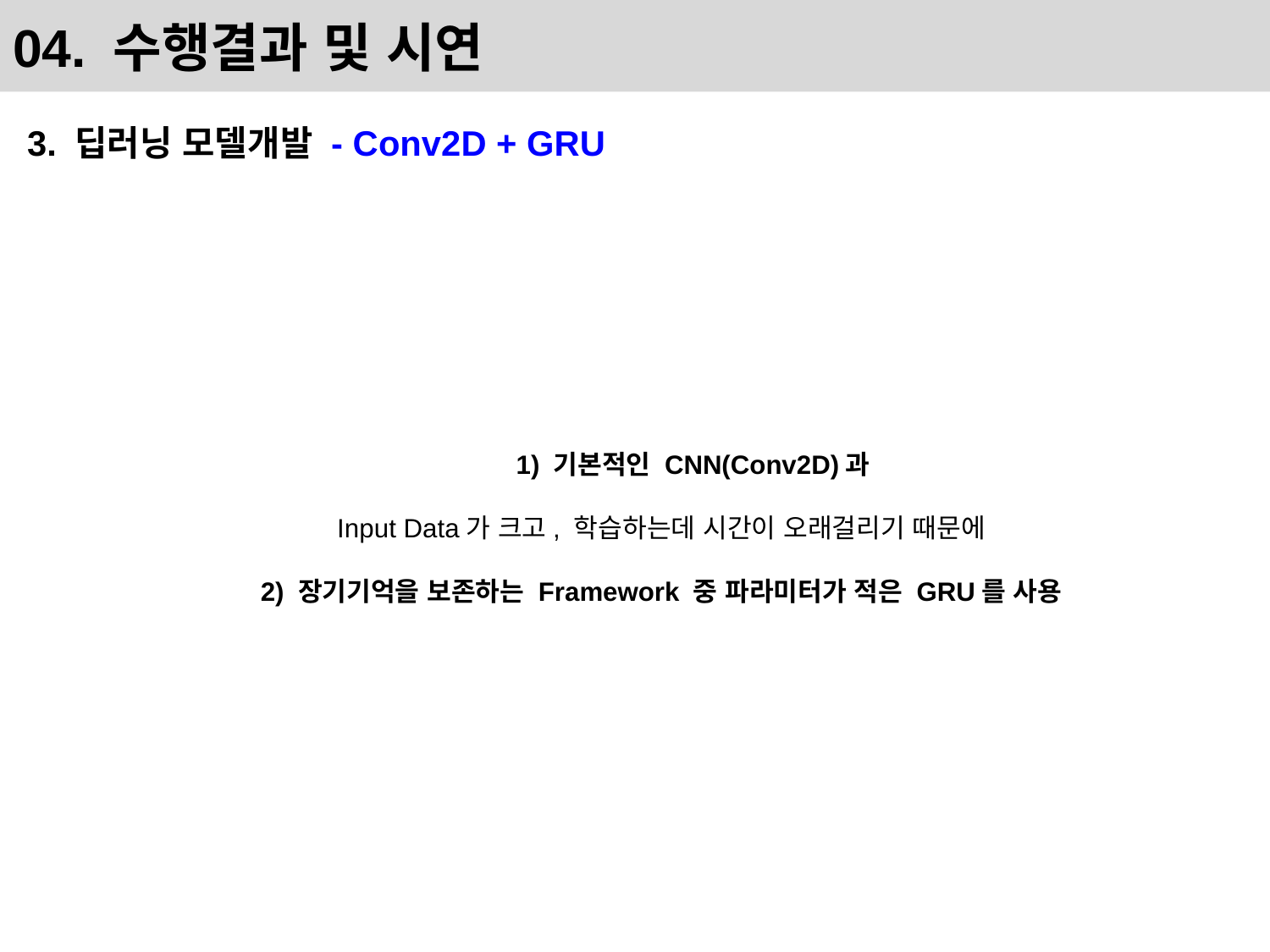

# 04. 수행결과 및 시연
3. 딥러닝 모델개발 - Conv2D + GRU

	1) 기본적인 CNN(Conv2D)과

Input Data가 크고, 학습하는데 시간이 오래걸리기 때문에

2) 장기기억을 보존하는 Framework 중 파라미터가 적은 GRU를 사용